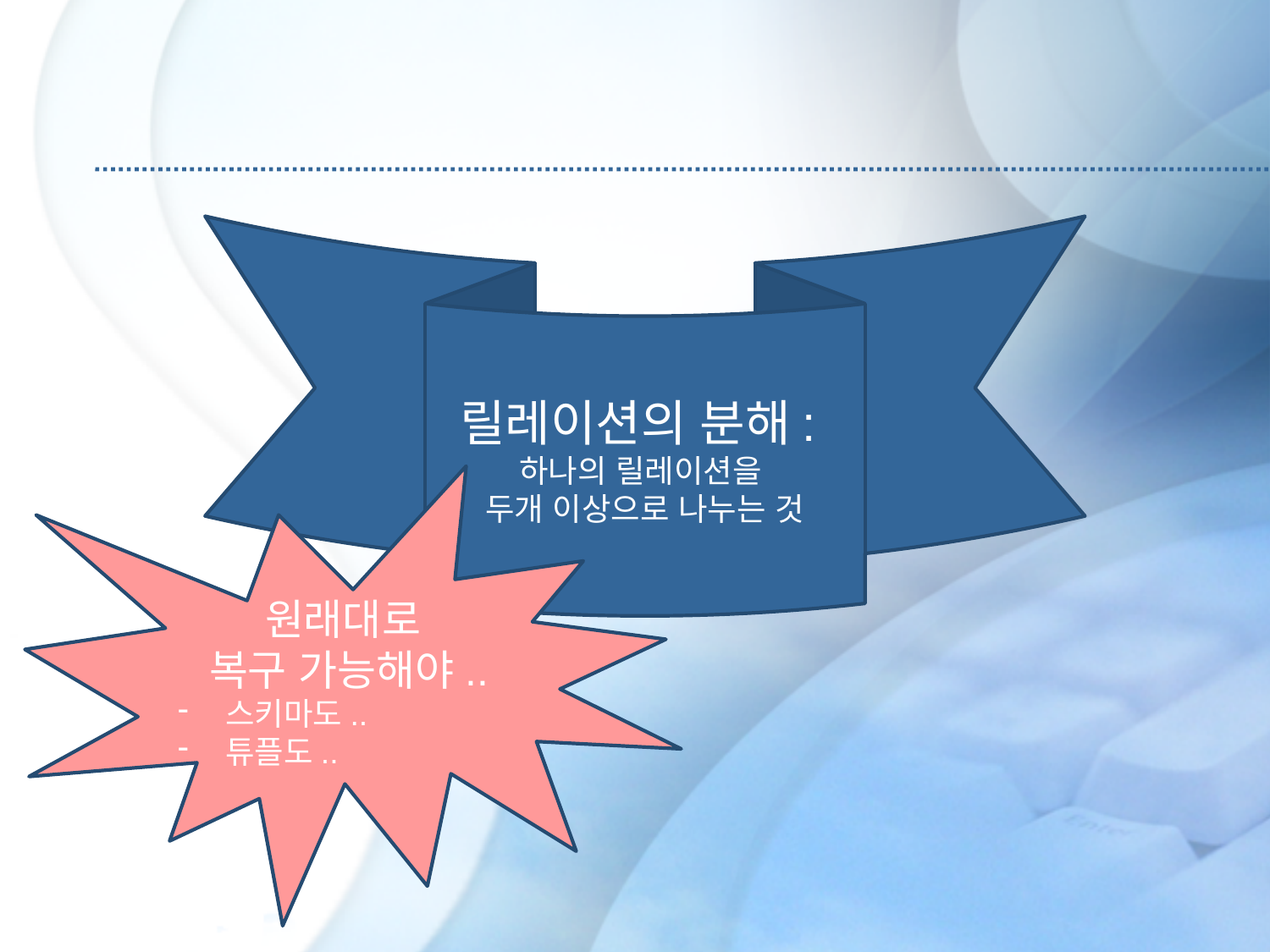

#
릴레이션의 분해:
하나의 릴레이션을
두개 이상으로 나누는 것
원래대로
복구 가능해야..
스키마도..
튜플도..